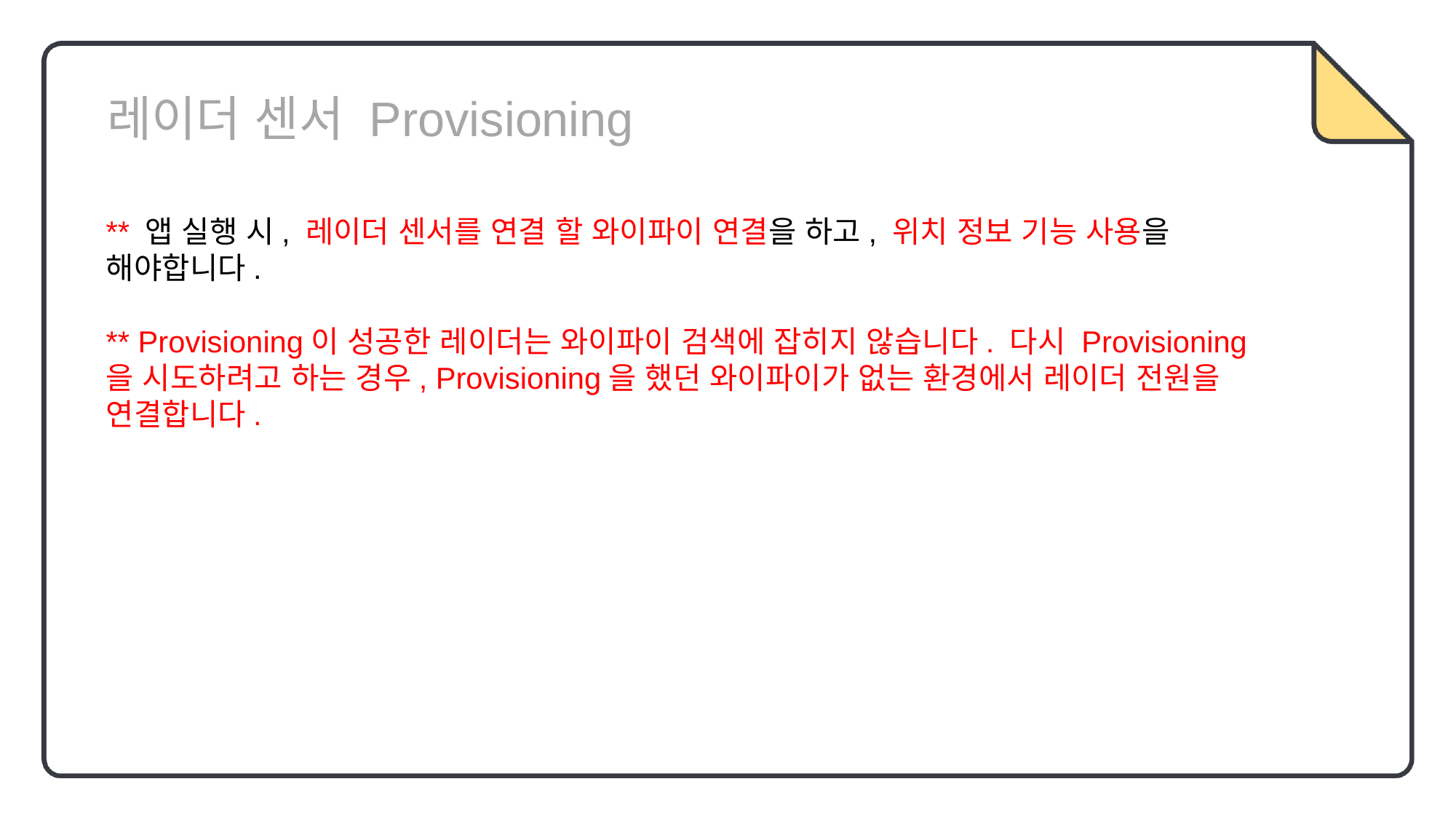

레이더 센서 Provisioning
** 앱 실행 시, 레이더 센서를 연결 할 와이파이 연결을 하고, 위치 정보 기능 사용을 해야합니다.

** Provisioning이 성공한 레이더는 와이파이 검색에 잡히지 않습니다. 다시 Provisioning 을 시도하려고 하는 경우, Provisioning을 했던 와이파이가 없는 환경에서 레이더 전원을 연결합니다.